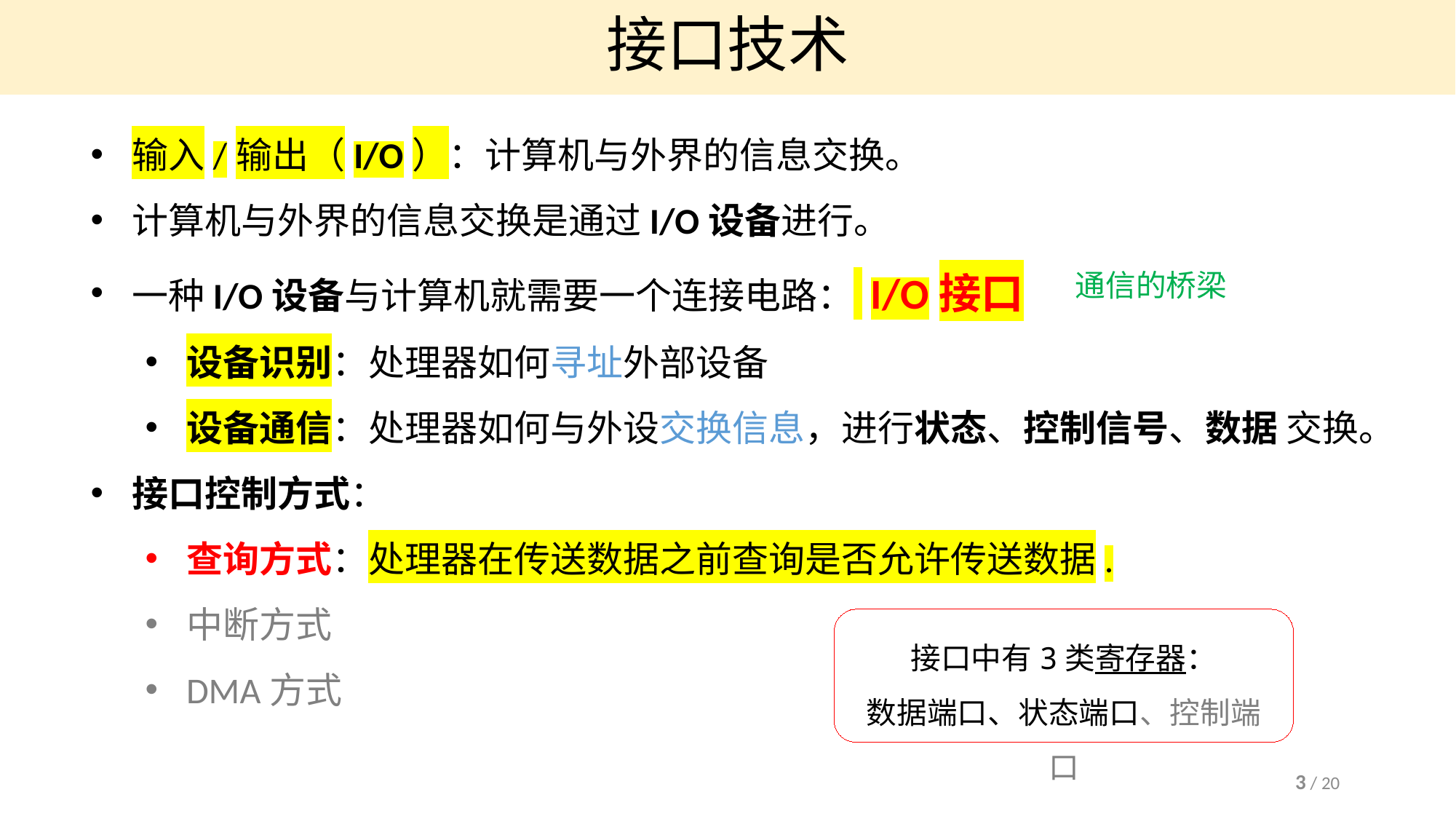

# 接口技术
输入/输出（I/O）：计算机与外界的信息交换。
计算机与外界的信息交换是通过I/O设备进行。
一种I/O设备与计算机就需要一个连接电路： I/O接口
设备识别：处理器如何寻址外部设备
设备通信：处理器如何与外设交换信息，进行状态、控制信号、数据 交换。
接口控制方式：
查询方式：处理器在传送数据之前查询是否允许传送数据.
中断方式
DMA方式
通信的桥梁
接口中有3类寄存器：
数据端口、状态端口、控制端口
3 / 20